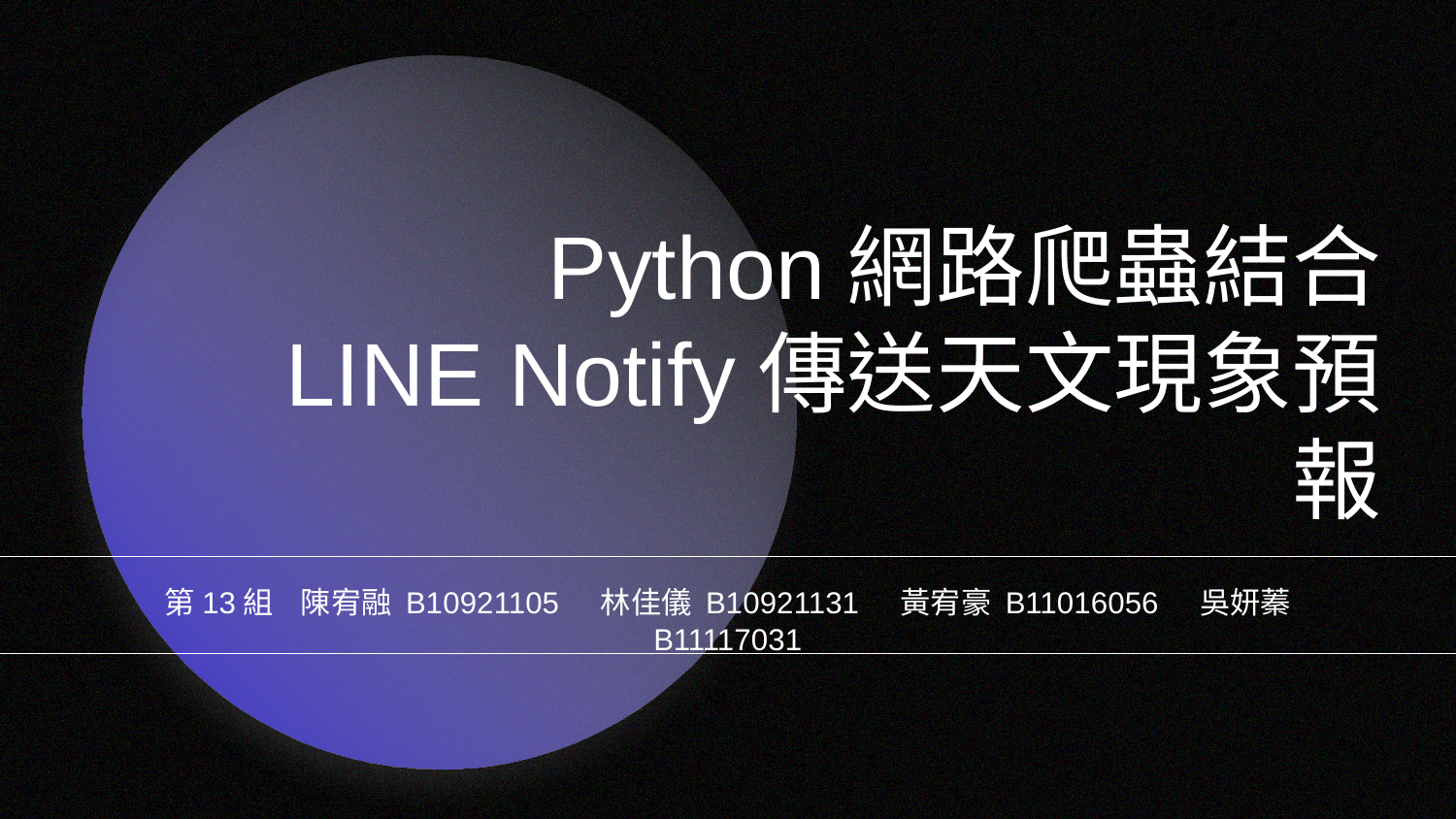

# Python網路爬蟲結合 LINE Notify傳送天文現象預報
第13組    陳宥融 B10921105    林佳儀 B10921131    黃宥豪 B11016056    吳妍蓁 B11117031